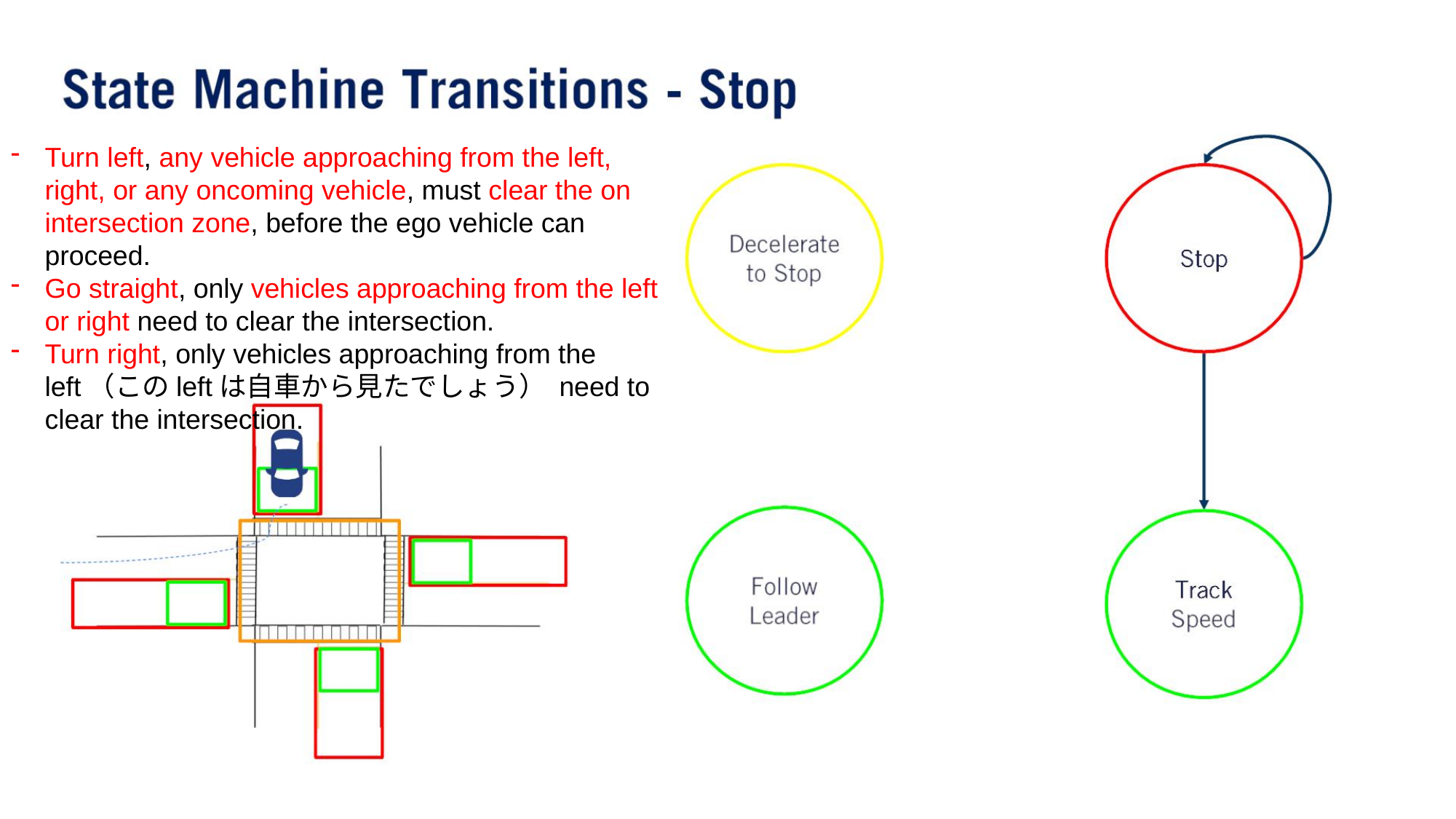

Turn left, any vehicle approaching from the left, right, or any oncoming vehicle, must clear the on intersection zone, before the ego vehicle can proceed.
Go straight, only vehicles approaching from the left or right need to clear the intersection.
Turn right, only vehicles approaching from the left（このleftは自車から見たでしょう） need to clear the intersection.